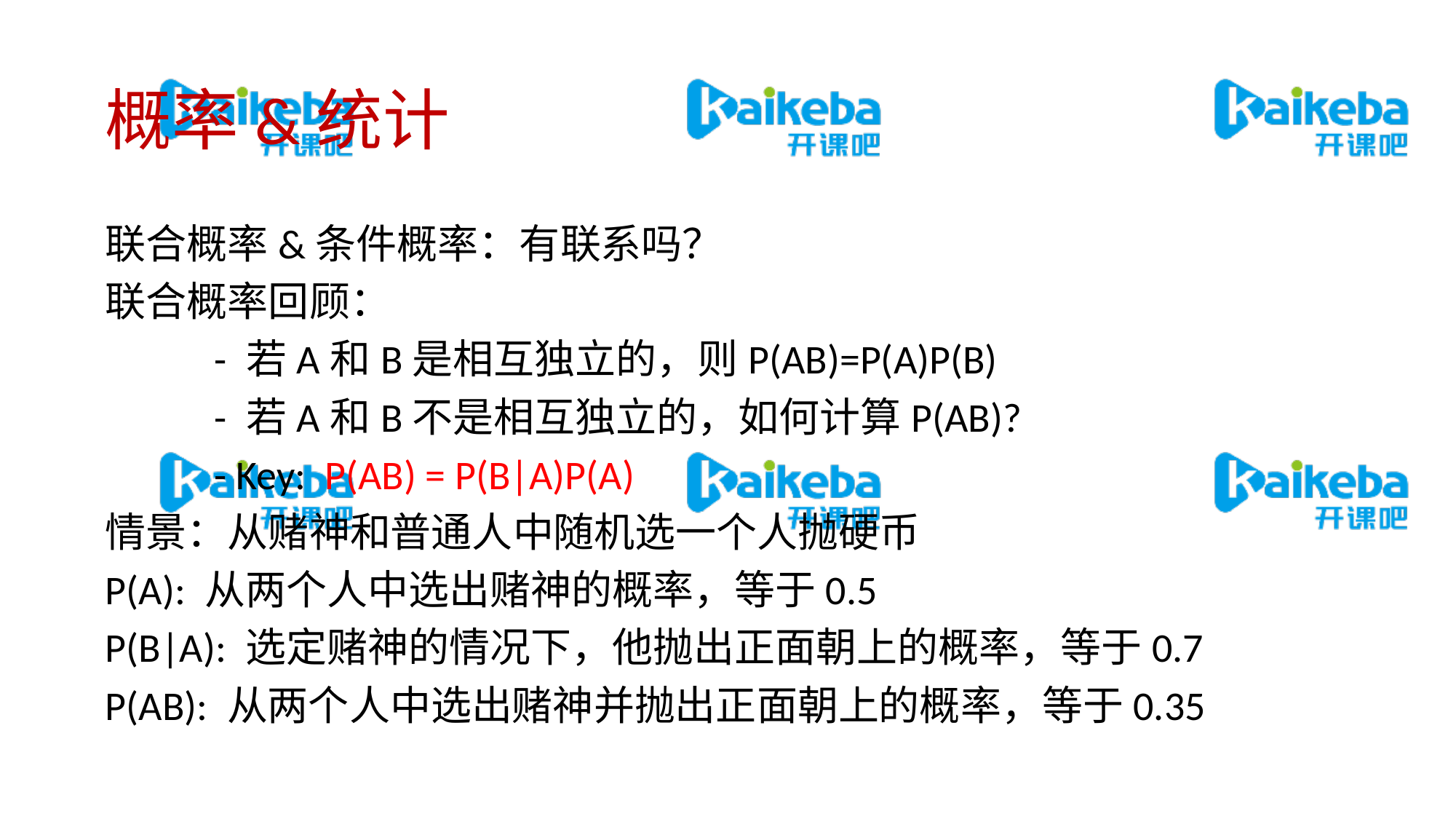

# 概率&统计
联合概率&条件概率：有联系吗？
联合概率回顾：
	- 若A和B是相互独立的，则P(AB)=P(A)P(B)
	- 若A和B不是相互独立的，如何计算P(AB)?
	- Key:  P(AB) = P(B|A)P(A)
情景：从赌神和普通人中随机选一个人抛硬币
P(A): 从两个人中选出赌神的概率，等于0.5
P(B|A): 选定赌神的情况下，他抛出正面朝上的概率，等于0.7
P(AB): 从两个人中选出赌神并抛出正面朝上的概率，等于0.35